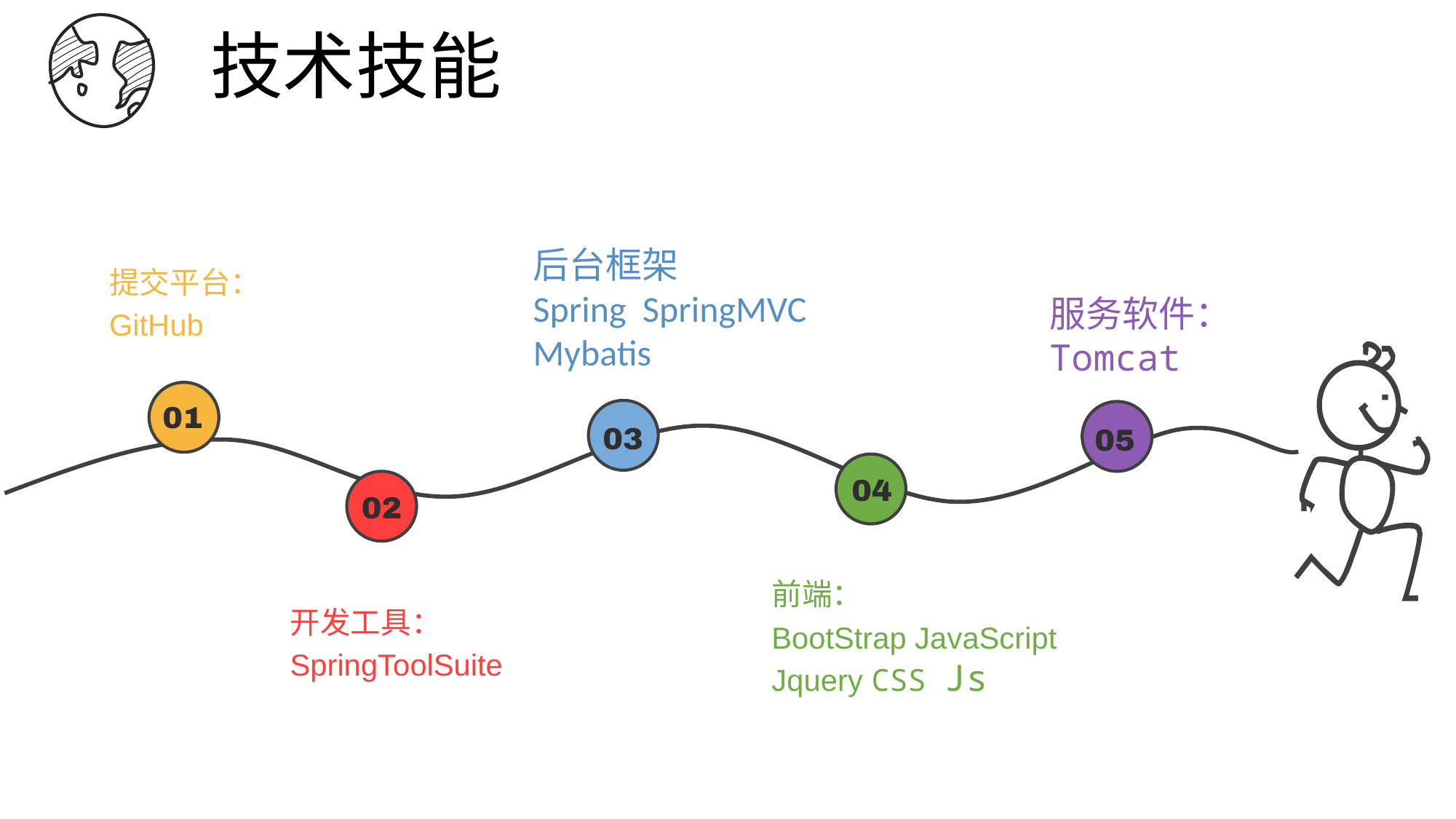

技术技能

后台框架
Spring  SpringMVC
Mybatis
提交平台：
GitHub

服务软件：
Tomcat

01

03

05

04

02

前端：
BootStrap JavaScript Jquery CSS Js

开发工具：
SpringToolSuite